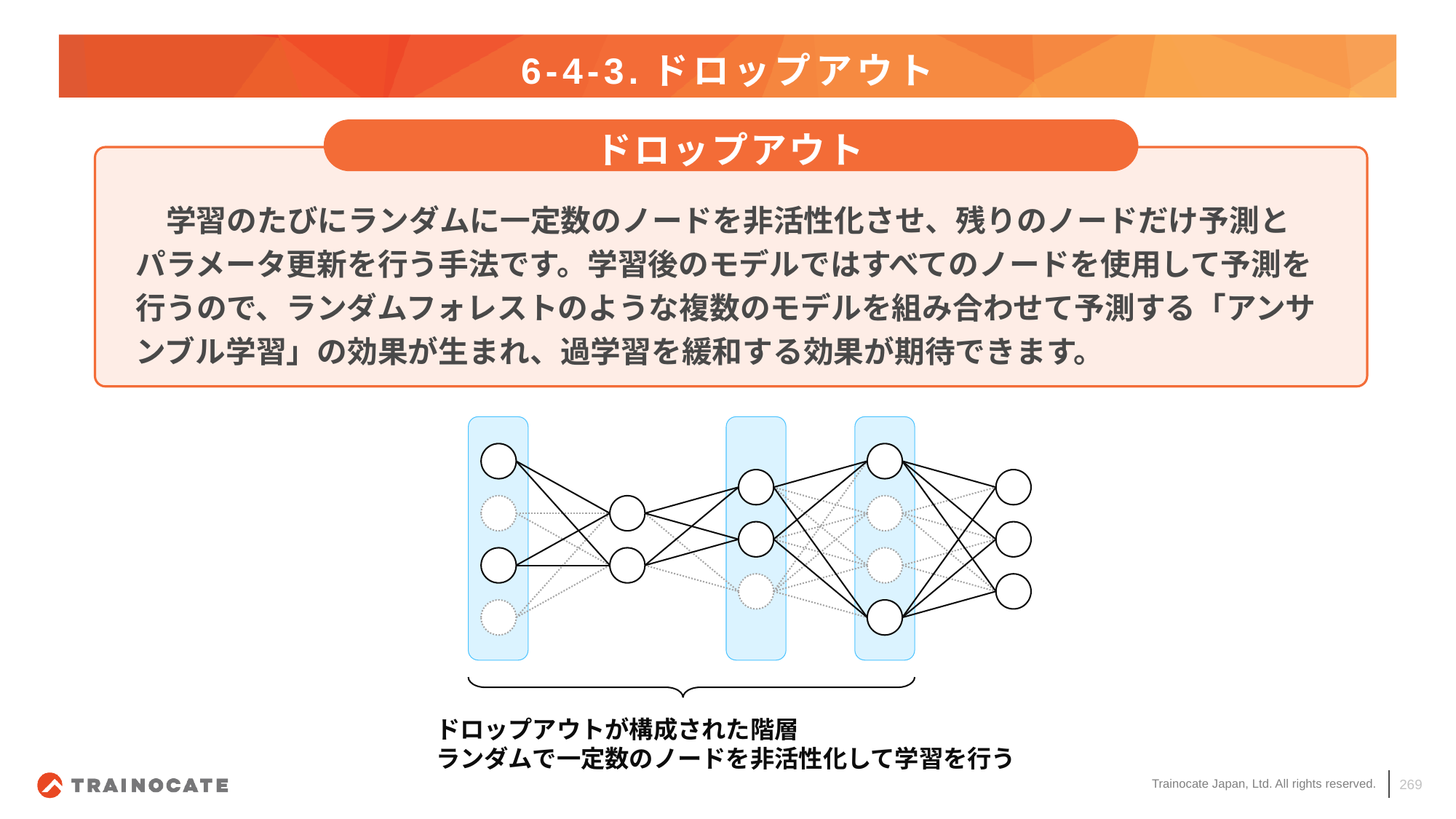

# 6-4-3.ドロップアウト

ドロップアウト

　学習のたびにランダムに一定数のノードを非活性化させ、残りのノードだけ予測とパラメータ更新を行う手法です。学習後のモデルではすべてのノードを使用して予測を行うので、ランダムフォレストのような複数のモデルを組み合わせて予測する「アンサンブル学習」の効果が生まれ、過学習を緩和する効果が期待できます。

ドロップアウトが構成された階層
ランダムで一定数のノードを非活性化して学習を行う
269